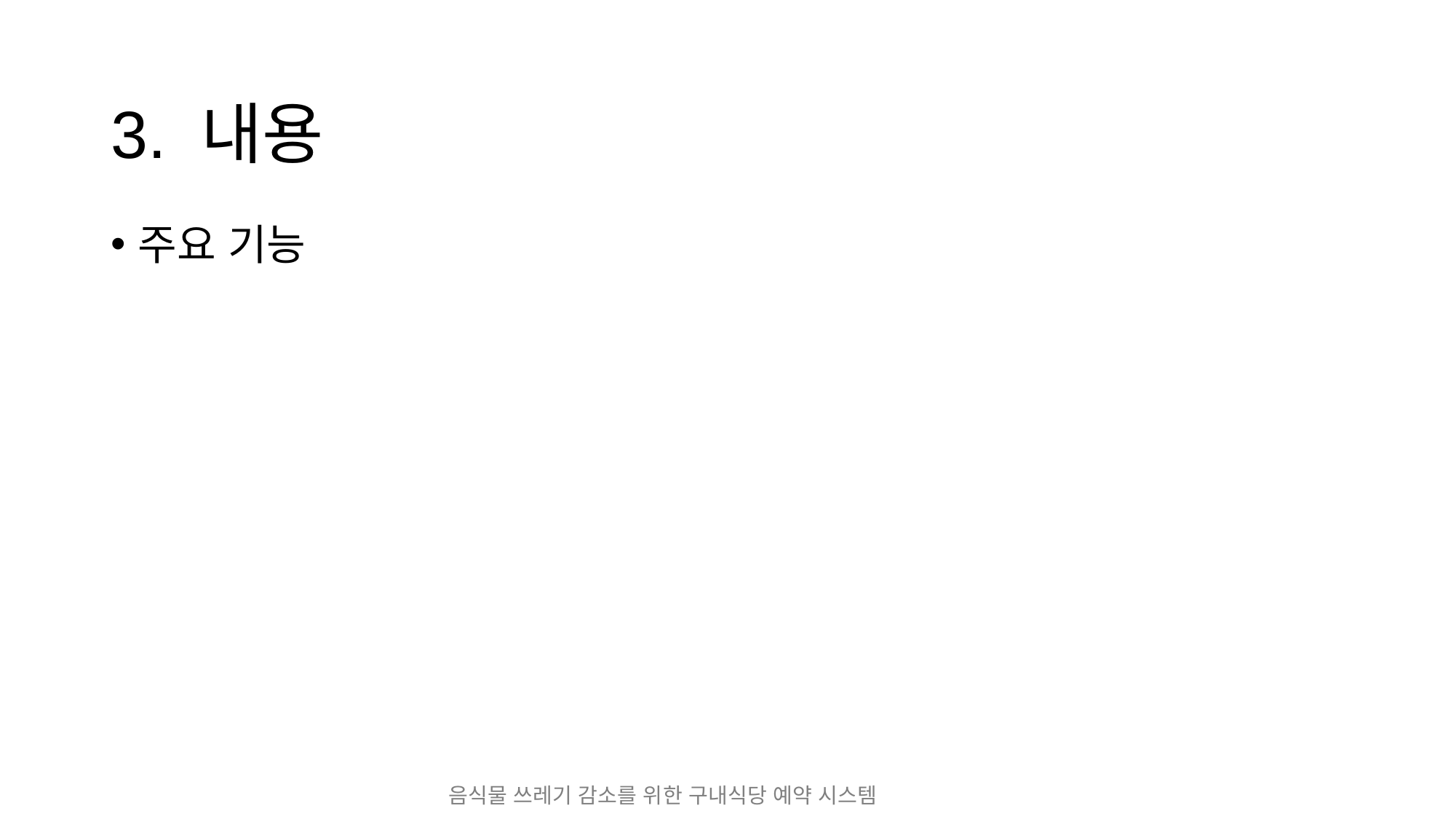

# 3. 내용
주요 기능

음식물 쓰레기 감소를 위한 구내식당 예약 시스템